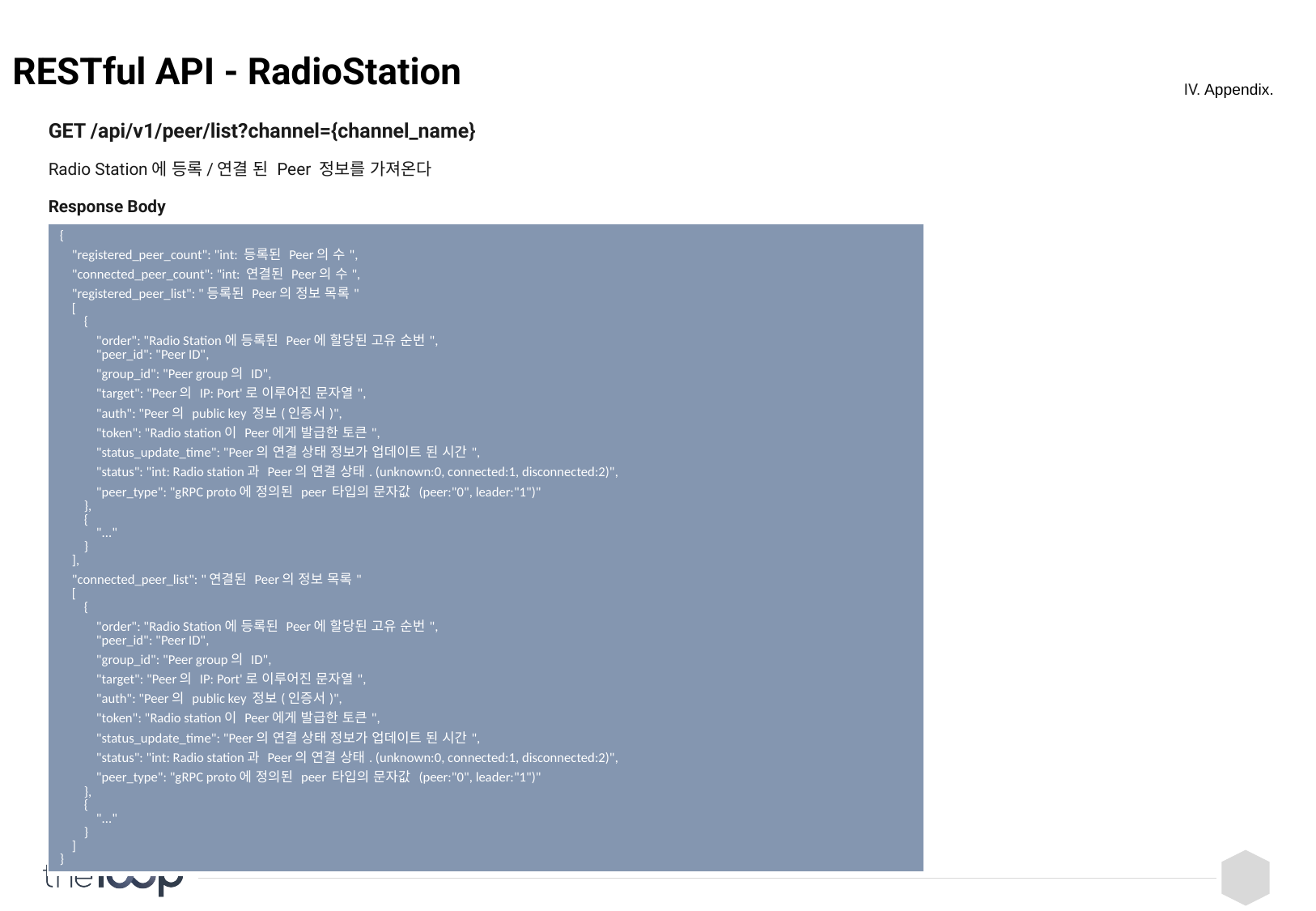

# RESTful API - RadioStation
IV. Appendix.
GET /api/v1/peer/list?channel={channel_name}
Radio Station에 등록/연결 된 Peer 정보를 가져온다
Response Body

| { "registered\_peer\_count": "int: 등록된 Peer의 수", "connected\_peer\_count": "int: 연결된 Peer의 수", "registered\_peer\_list": "등록된 Peer의 정보 목록" [ { "order": "Radio Station에 등록된 Peer에 할당된 고유 순번", "peer\_id": "Peer ID", "group\_id": "Peer group의 ID", "target": "Peer의 IP: Port'로 이루어진 문자열", "auth": "Peer의 public key 정보(인증서)", "token": "Radio station이 Peer에게 발급한 토큰", "status\_update\_time": "Peer의 연결 상태 정보가 업데이트 된 시간", "status": "int: Radio station과 Peer의 연결 상태. (unknown:0, connected:1, disconnected:2)", "peer\_type": "gRPC proto에 정의된 peer 타입의 문자값 (peer:"0", leader:"1")" }, { "..." } ], "connected\_peer\_list": "연결된 Peer의 정보 목록" [ { "order": "Radio Station에 등록된 Peer에 할당된 고유 순번", "peer\_id": "Peer ID", "group\_id": "Peer group의 ID", "target": "Peer의 IP: Port'로 이루어진 문자열", "auth": "Peer의 public key 정보(인증서)", "token": "Radio station이 Peer에게 발급한 토큰", "status\_update\_time": "Peer의 연결 상태 정보가 업데이트 된 시간", "status": "int: Radio station과 Peer의 연결 상태. (unknown:0, connected:1, disconnected:2)", "peer\_type": "gRPC proto에 정의된 peer 타입의 문자값 (peer:"0", leader:"1")" }, { "..." } ] } |
| --- |